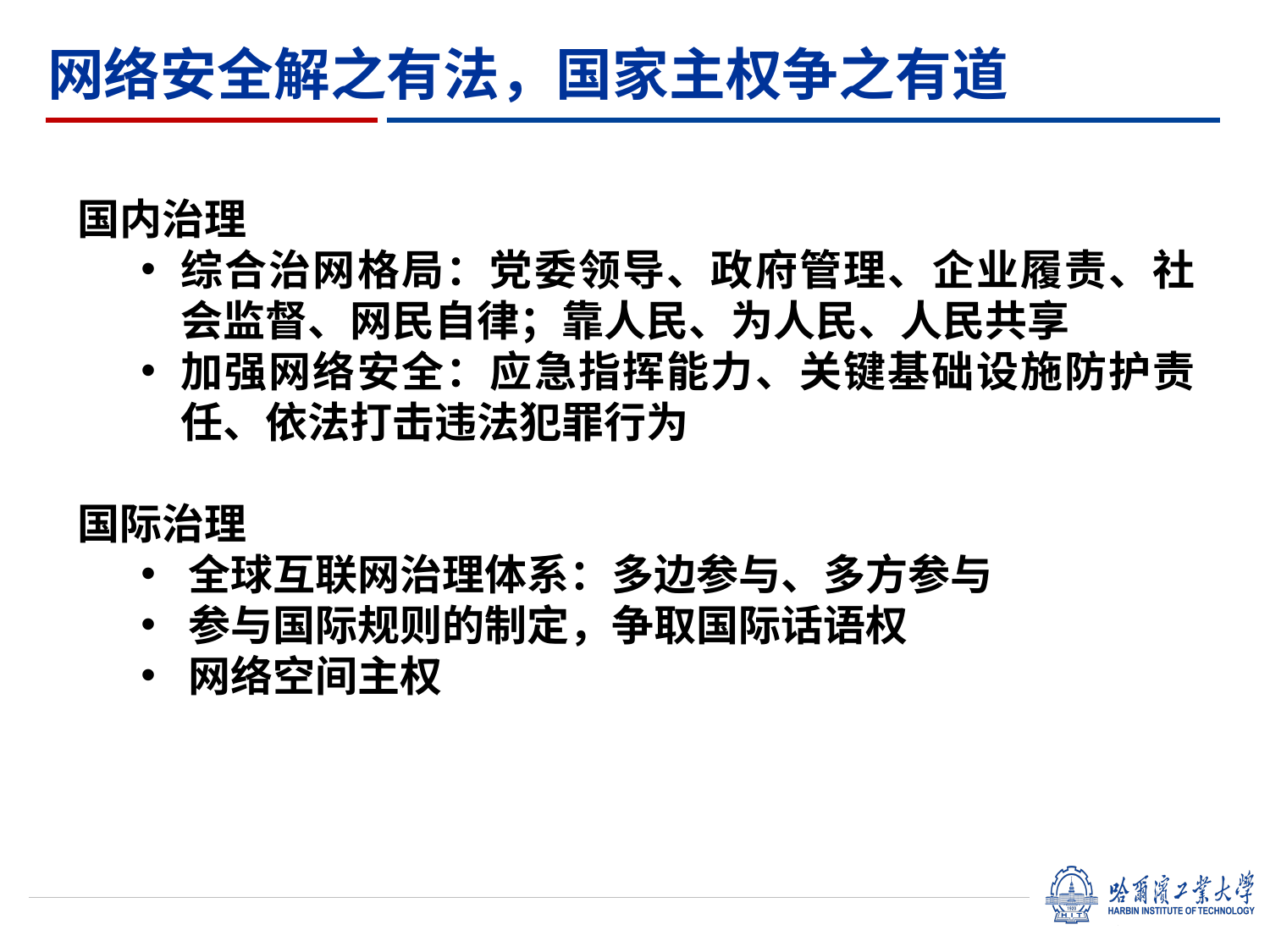

# 网络安全解之有法，国家主权争之有道
国内治理
综合治网格局：党委领导、政府管理、企业履责、社会监督、网民自律；靠人民、为人民、人民共享
加强网络安全：应急指挥能力、关键基础设施防护责任、依法打击违法犯罪行为

国际治理
全球互联网治理体系：多边参与、多方参与
参与国际规则的制定，争取国际话语权
网络空间主权